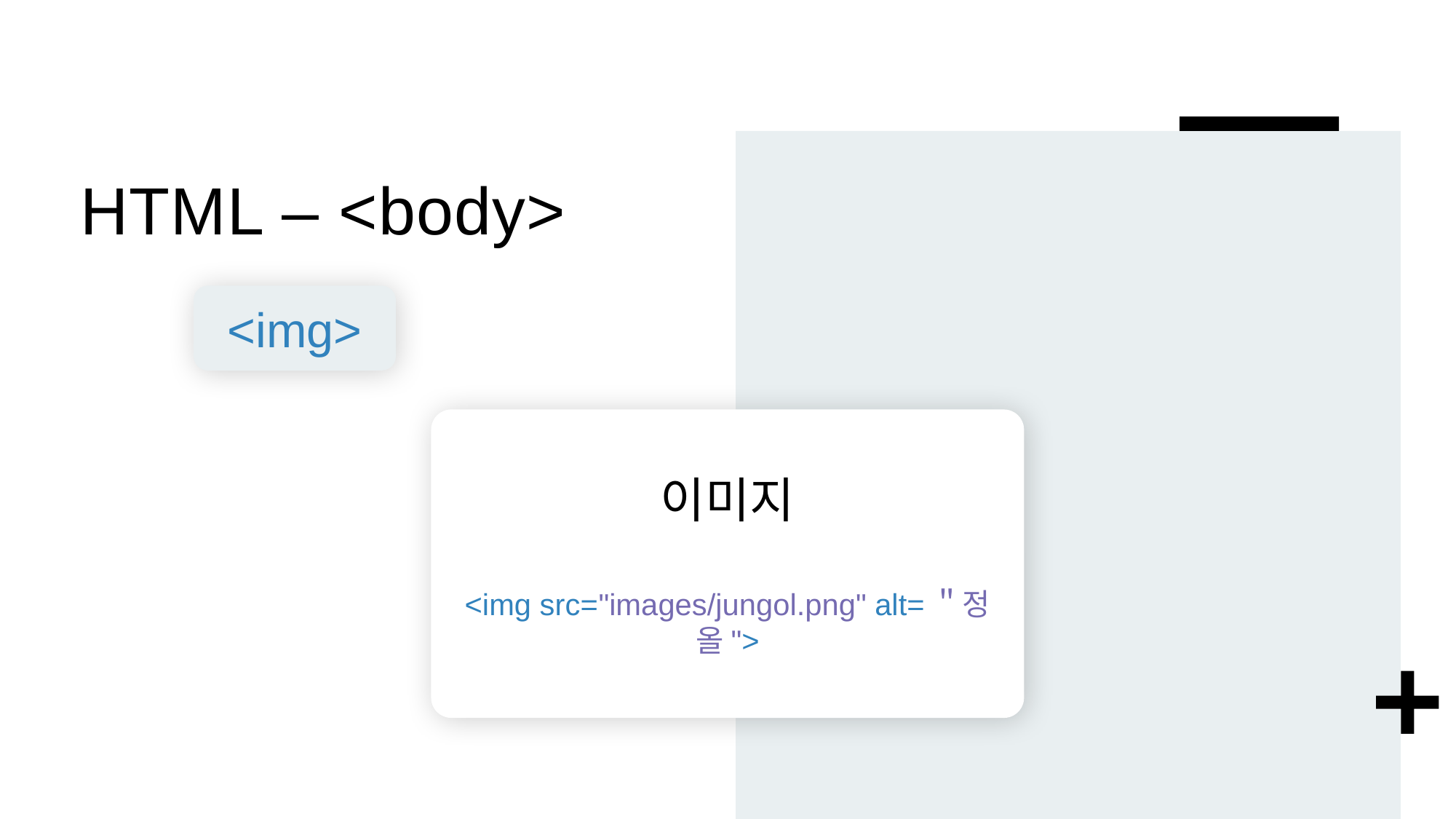

# HTML – <body>
<img>
이미지

<img src="images/jungol.png" alt=＂정올">